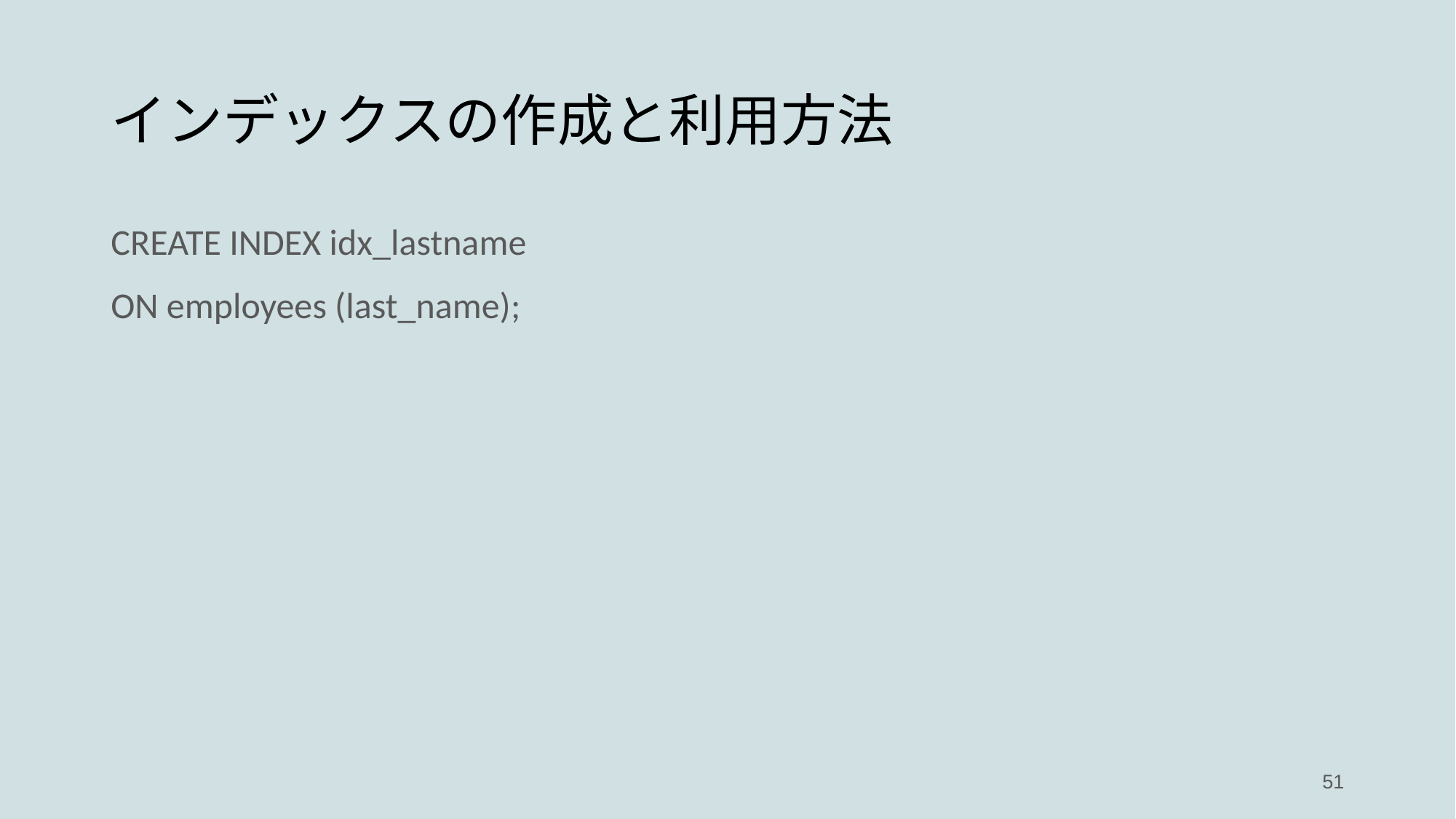

# インデックスの作成と利用方法
CREATE INDEX idx_lastname
ON employees (last_name);

51